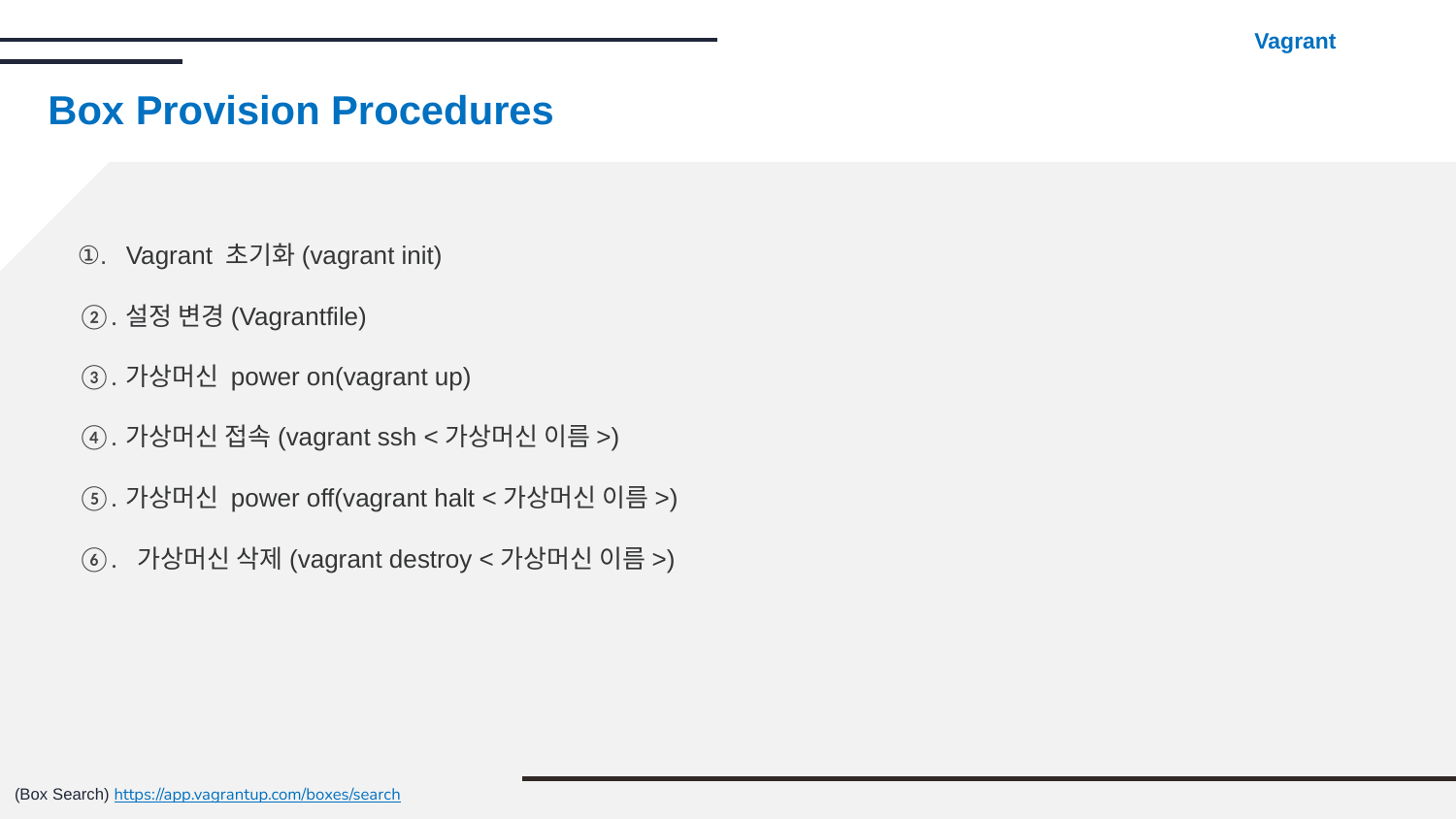

Vagrant
# Box Provision Procedures

Vagrant 초기화(vagrant init)

설정 변경(Vagrantfile)

가상머신 power on(vagrant up)

가상머신 접속(vagrant ssh <가상머신 이름>)

가상머신 power off(vagrant halt <가상머신 이름>)

 가상머신 삭제(vagrant destroy <가상머신 이름>)
(Box Search) https://app.vagrantup.com/boxes/search